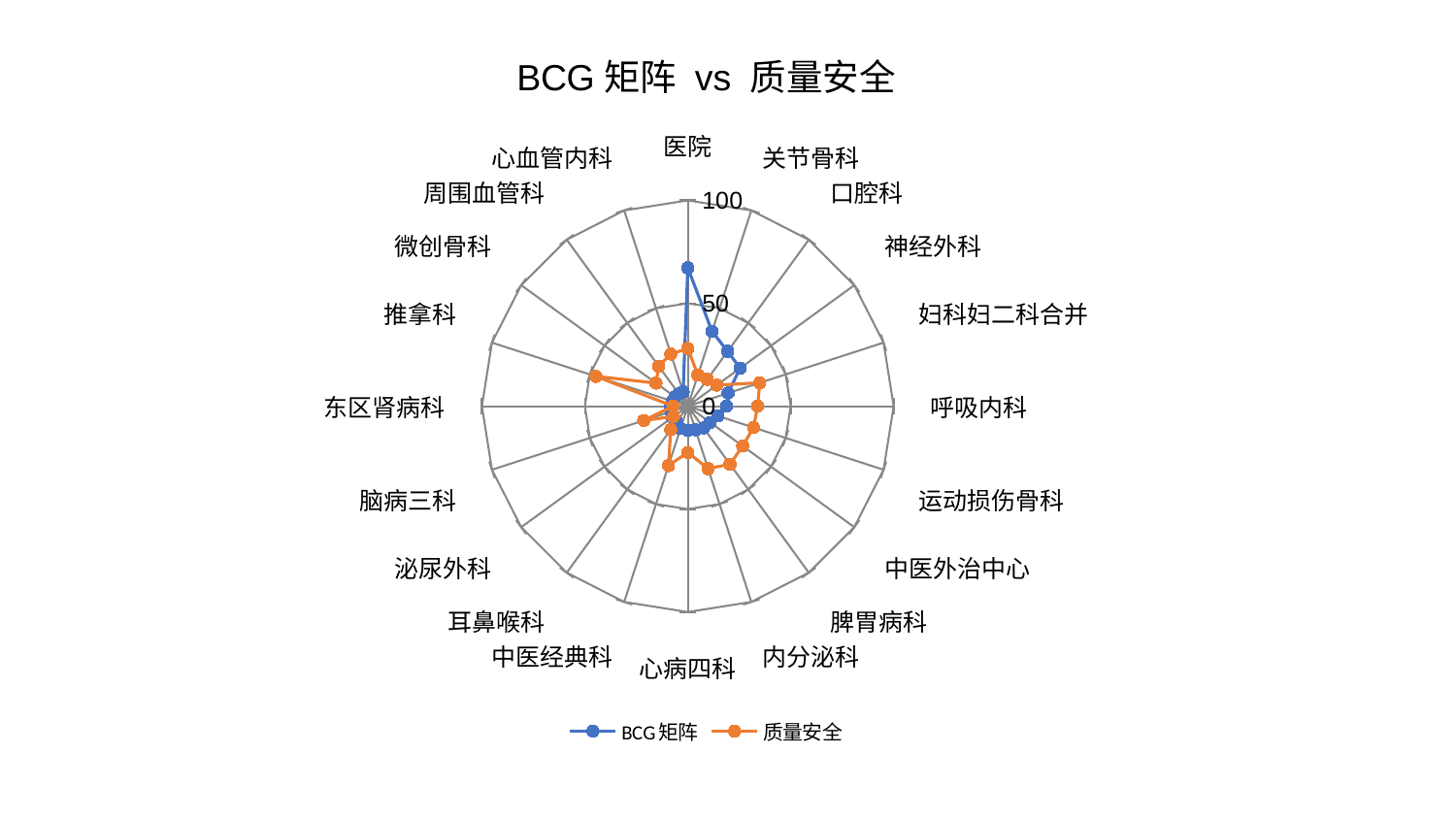

### Chart: BCG矩阵 vs 质量安全

| Category | BCG矩阵 | 质量安全 |
|---|---|---|
| 医院 | 67.2301164111341 | 28.023194127700627 |
| 关节骨科 | 38.201381910240535 | 15.9129473124591 |
| 口腔科 | 32.962739681331904 | 16.121064913479326 |
| 神经外科 | 31.462606449783298 | 17.4066008366546 |
| 妇科妇二科合并 | 20.59549712620687 | 36.779673840775345 |
| 呼吸内科 | 18.76315254779763 | 33.9443648679642 |
| 运动损伤骨科 | 15.408085295421557 | 33.602511241815975 |
| 中医外治中心 | 13.485119937171937 | 32.98602396671741 |
| 脾胃病科 | 13.072650875378374 | 34.86456781019413 |
| 内分泌科 | 12.044522831306297 | 31.901691743958658 |
| 心病四科 | 11.788009733163749 | 22.489707489589687 |
| 中医经典科 | 11.47700917388848 | 30.35028429620084 |
| 耳鼻喉科 | 9.350444093169967 | 14.09677645558819 |
| 泌尿外科 | 9.150655061840142 | 8.590906506348945 |
| 脑病三科 | 8.545106777059587 | 22.47263793173928 |
| 东区肾病科 | 8.410644276792883 | 7.119863347231797 |
| 推拿科 | 7.809833854776396 | 46.97688171038636 |
| 微创骨科 | 7.6666043522934055 | 19.08073090038848 |
| 周围血管科 | 7.391603715907706 | 24.028375877149326 |
| 心血管内科 | 7.372463419823688 | 26.679609847658178 |
76